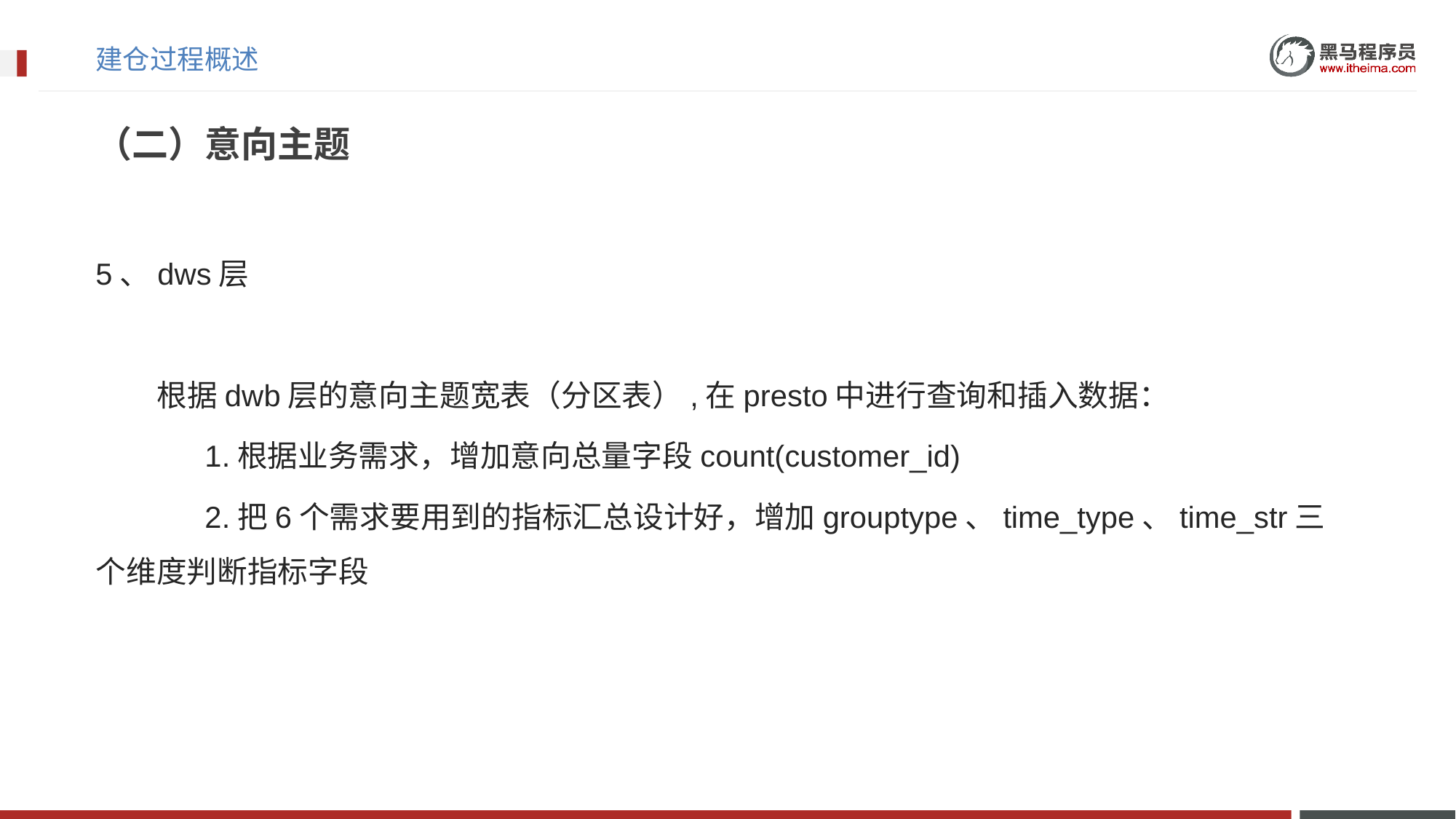

# 建仓过程概述
（二）意向主题
5、dws层

​        根据dwb层的意向主题宽表（分区表）,在presto中进行查询和插入数据：
​	1.根据业务需求，增加意向总量字段count(customer_id)
​	2.把6个需求要用到的指标汇总设计好，增加grouptype、time_type、time_str三个维度判断指标字段